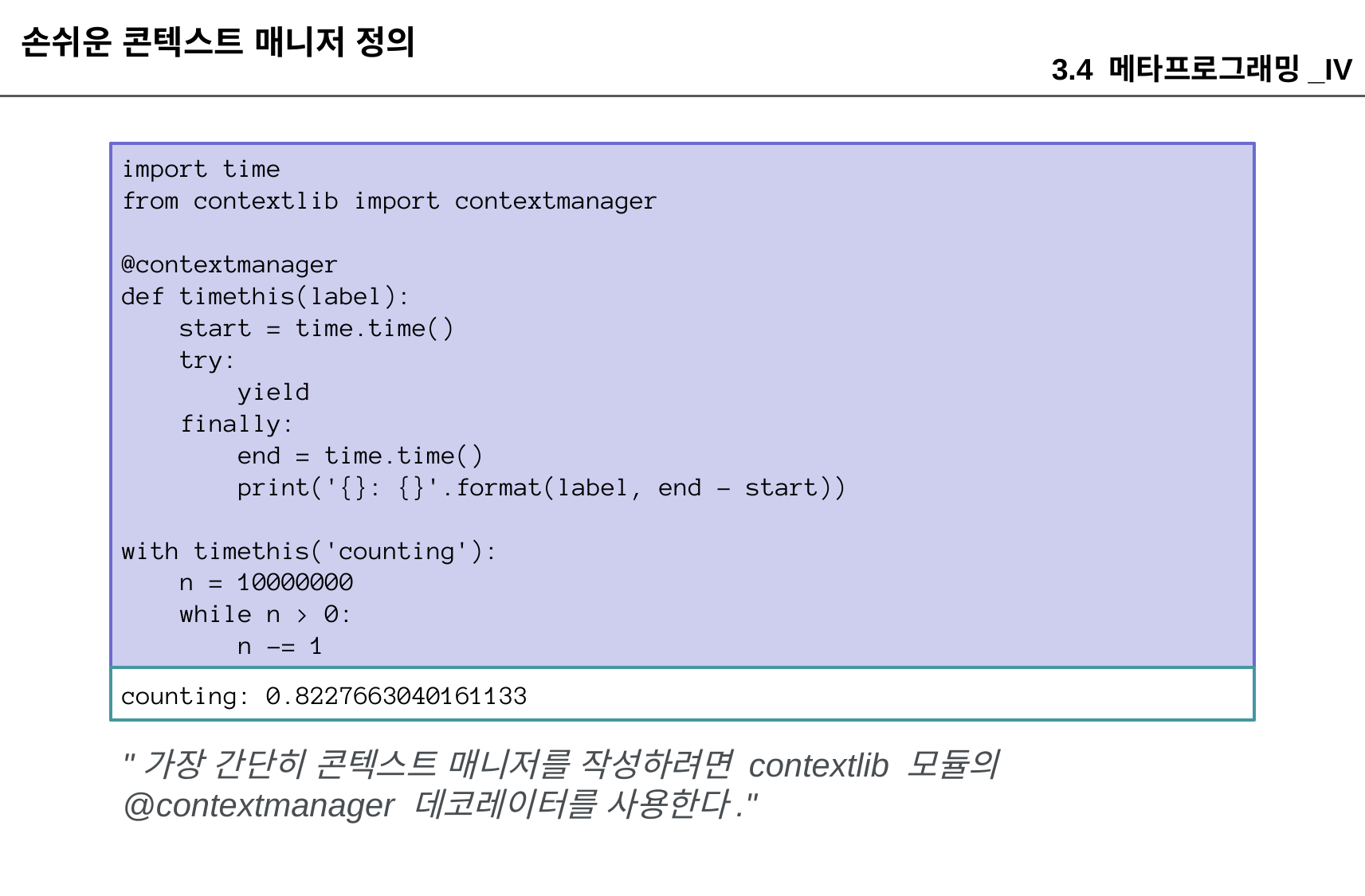

손쉬운 콘텍스트 매니저 정의
3.4 메타프로그래밍_IV
import time
from contextlib import contextmanager

@contextmanager
def timethis(label):
    start = time.time()
    try:
        yield
    finally:
        end = time.time()
        print('{}: {}'.format(label, end - start))

with timethis('counting'):
    n = 10000000
    while n > 0:
        n -= 1
counting: 0.8227663040161133
"가장 간단히 콘텍스트 매니저를 작성하려면 contextlib 모듈의 @contextmanager 데코레이터를 사용한다."